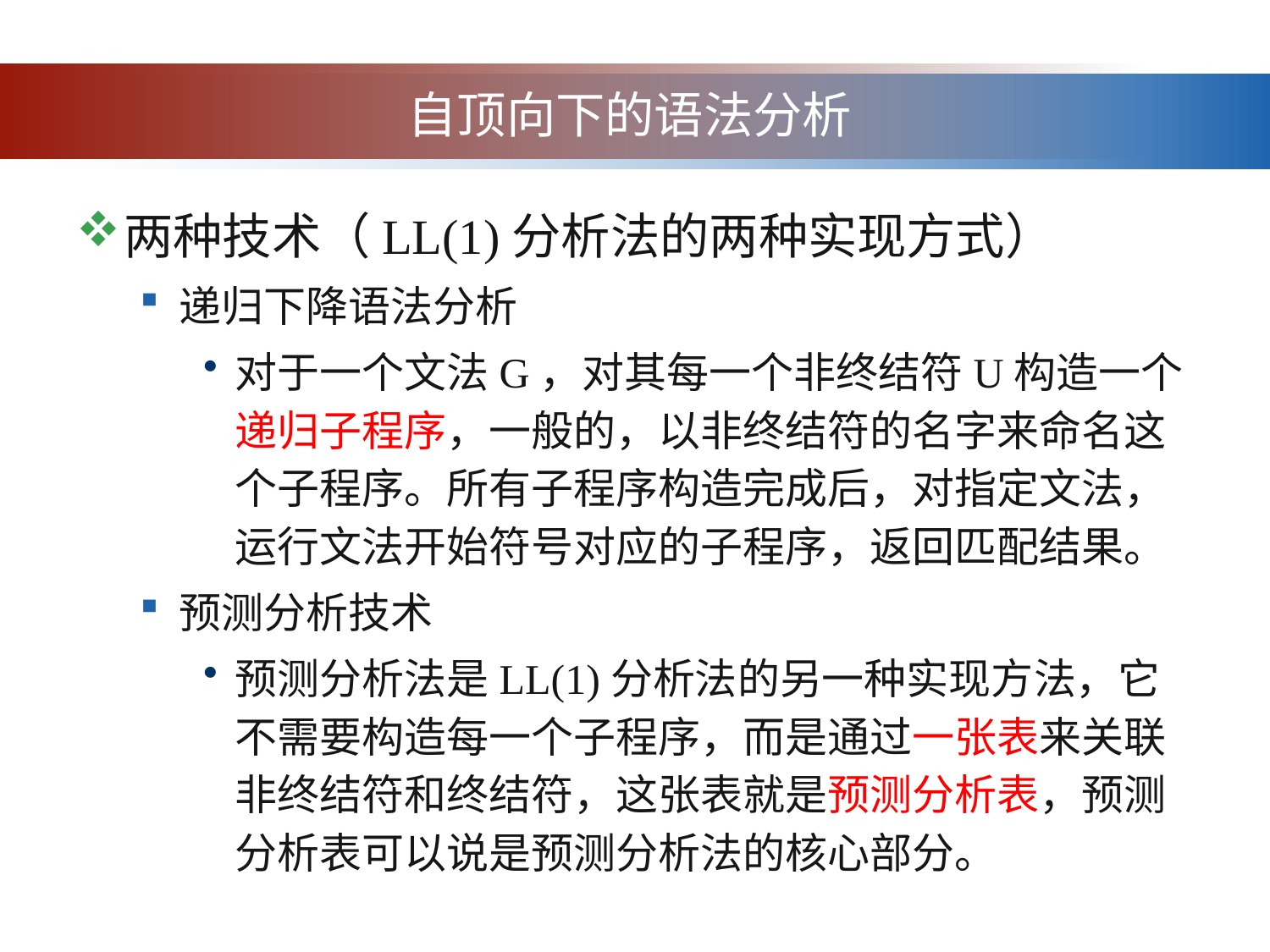

# 自顶向下的语法分析
两种技术（LL(1)分析法的两种实现方式）
递归下降语法分析
对于一个文法G，对其每一个非终结符U构造一个递归子程序，一般的，以非终结符的名字来命名这个子程序。所有子程序构造完成后，对指定文法，运行文法开始符号对应的子程序，返回匹配结果。
预测分析技术
预测分析法是LL(1)分析法的另一种实现方法，它不需要构造每一个子程序，而是通过一张表来关联非终结符和终结符，这张表就是预测分析表，预测分析表可以说是预测分析法的核心部分。